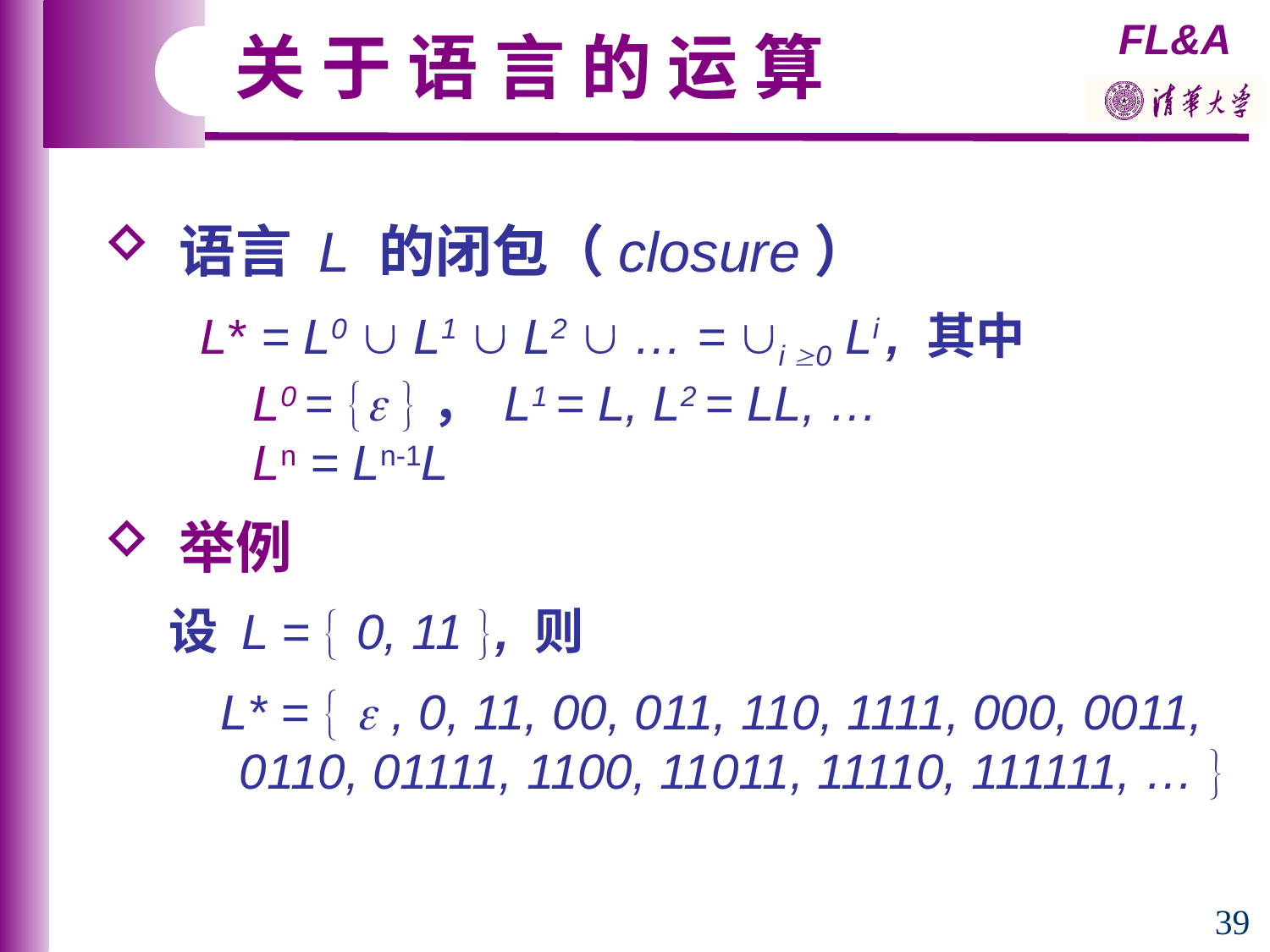

关 于 语 言 的 运 算

 语言 L 的闭包（closure）

     L* = L0 ∪ L1 ∪ L2 ∪ … = ∪i ≥0 Li , 其中
           L0 = {ε }， L1 = L, L2 = LL, …
           Ln = Ln-1L

 举例

      设 L = { 0, 11 }, 则

          L* = { ε , 0, 11, 00, 011, 110, 1111, 000, 0011,
          0110, 01111, 1100, 11011, 11110, 111111, … }
39